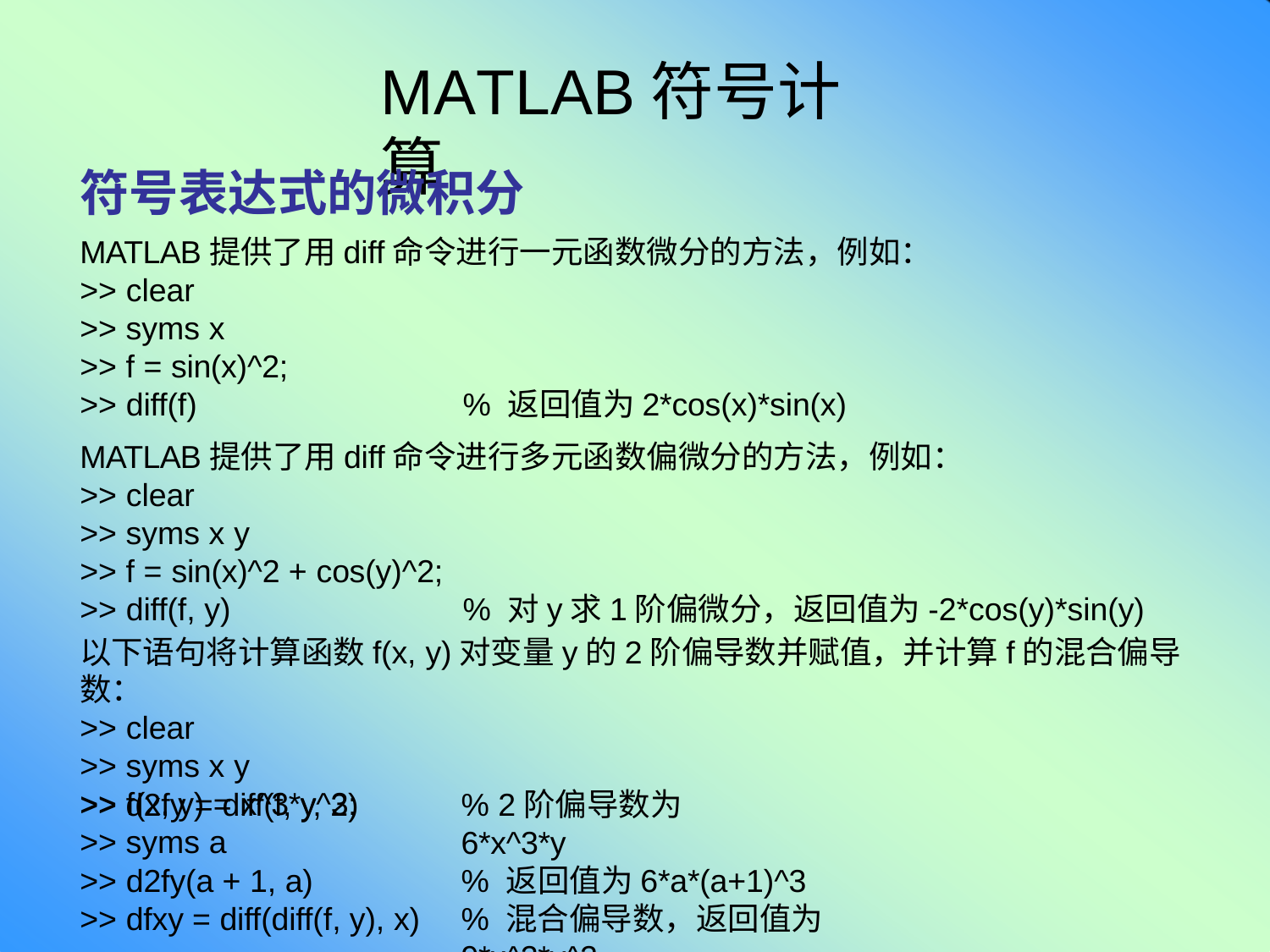

# MATLAB符号计算
符号表达式的微积分
MATLAB提供了用diff命令进行一元函数微分的方法，例如：
>> clear
>> syms x
>> f = sin(x)^2;
>> diff(f)	% 返回值为2*cos(x)*sin(x)
MATLAB提供了用diff命令进行多元函数偏微分的方法，例如：
>> clear
>> syms x y
>> f = sin(x)^2 + cos(y)^2;
>> diff(f, y)	% 对y求1阶偏微分，返回值为-2*cos(y)*sin(y)
以下语句将计算函数f(x, y)对变量y的2阶偏导数并赋值，并计算f的混合偏导数：
>> clear
>> syms x y
>> f(x, y) = x^3*y^3;
>> d2fy = diff(f, y, 2)
>> syms a
>> d2fy(a + 1, a)
>> dfxy = diff(diff(f, y), x)
% 2阶偏导数为6*x^3*y
% 返回值为6*a*(a+1)^3
% 混合偏导数，返回值为9*x^2*y^2